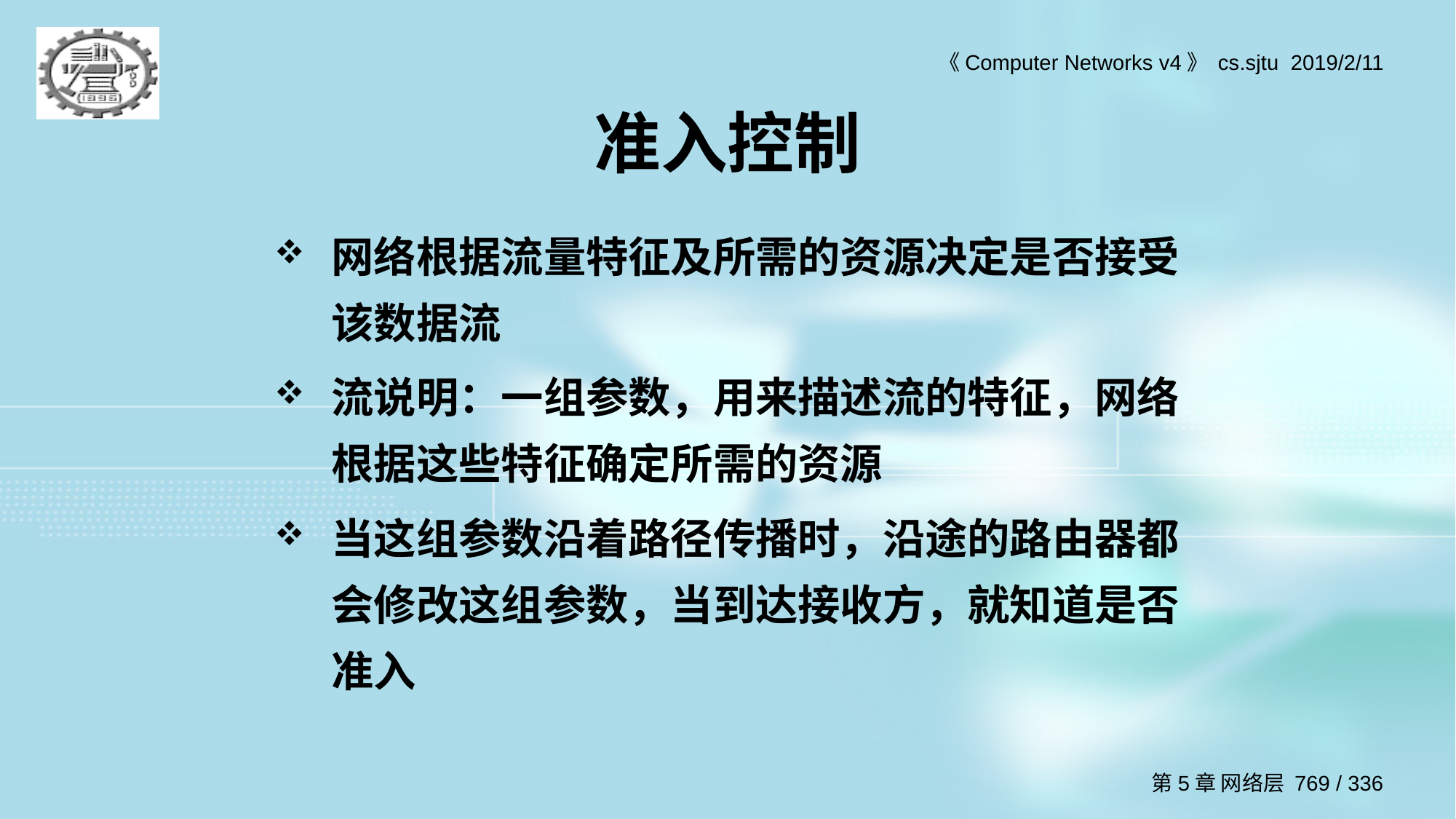

# 准入控制
网络根据流量特征及所需的资源决定是否接受该数据流
流说明：一组参数，用来描述流的特征，网络根据这些特征确定所需的资源
当这组参数沿着路径传播时，沿途的路由器都会修改这组参数，当到达接收方，就知道是否准入